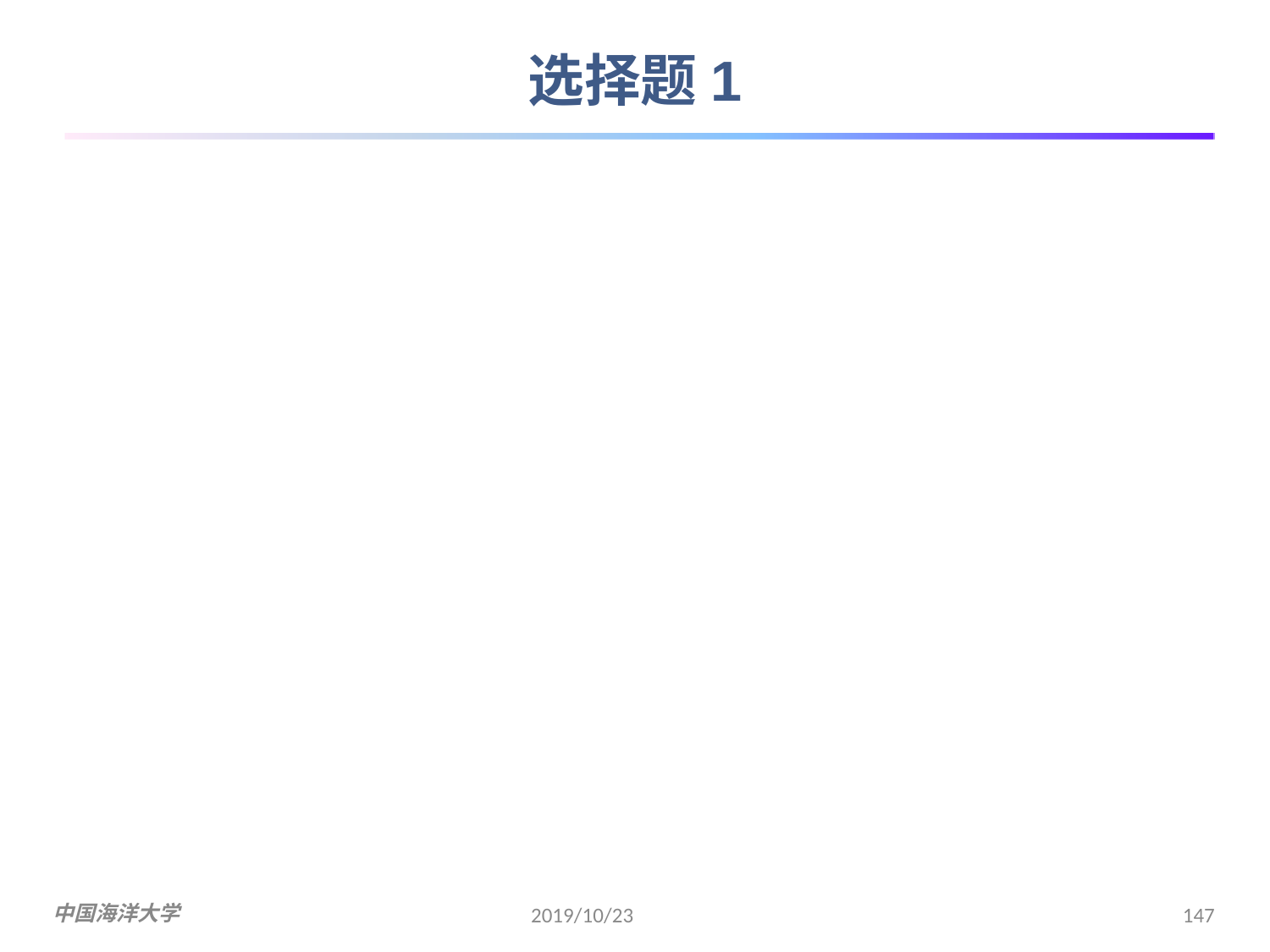

# 选择题1
在TCP/IP体系结构中，直接为ICMP提供服务协议的是（）
    A.PPP
	B.IP
	C.UDP
	D.TCP
答案：B
解析：考查ICMP协议的特点。ICMP是网络层协议，ICMP报文作为数据字段封装在IP分组中。